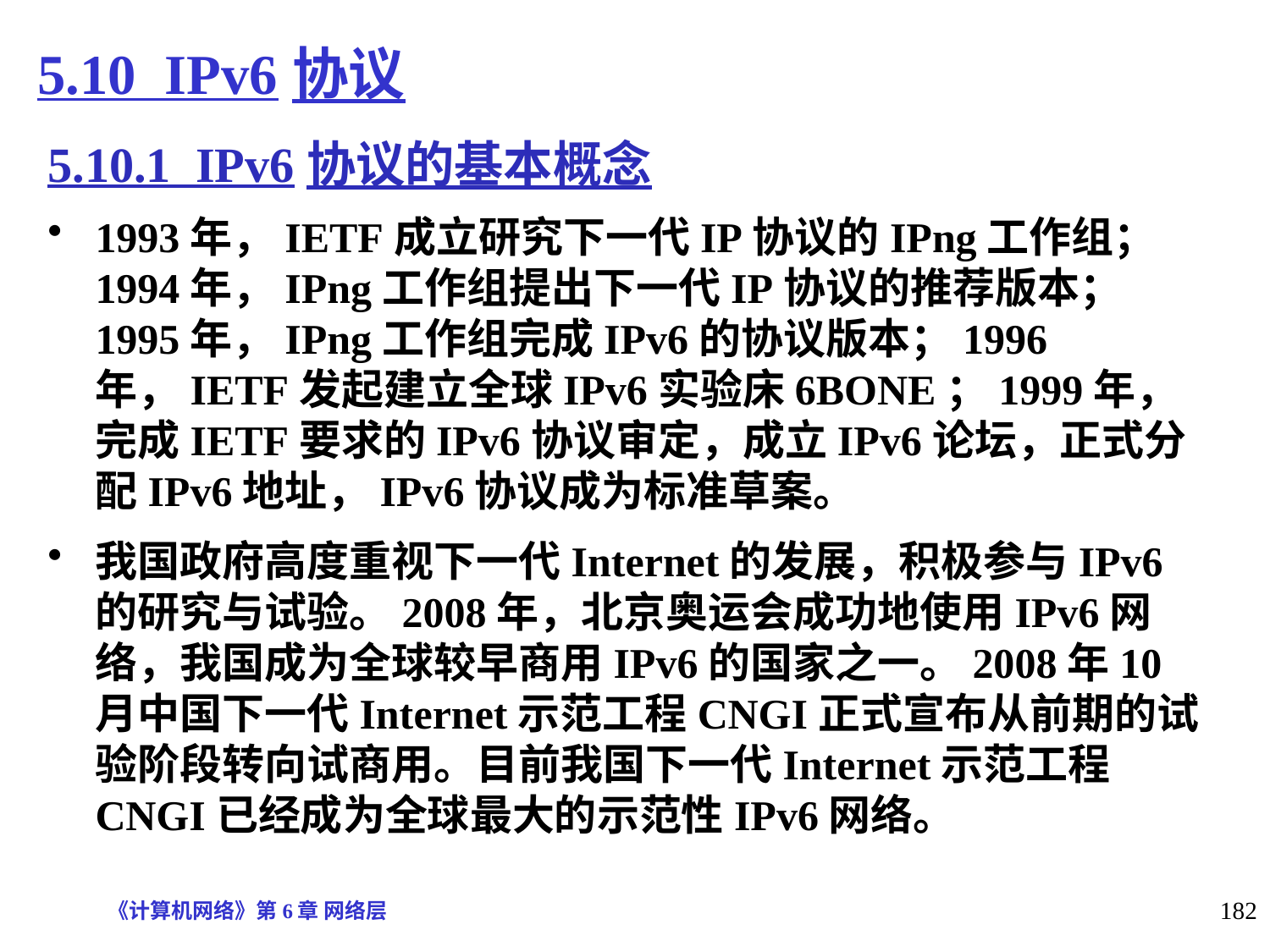

# 5.10  IPv6协议
5.10.1  IPv6协议的基本概念
1993年，IETF成立研究下一代IP协议的IPng工作组；1994年，IPng工作组提出下一代IP协议的推荐版本；1995年，IPng工作组完成IPv6的协议版本；1996年，IETF发起建立全球IPv6实验床6BONE；1999年，完成IETF要求的IPv6协议审定，成立IPv6论坛，正式分配IPv6地址，IPv6协议成为标准草案。
我国政府高度重视下一代Internet的发展，积极参与IPv6的研究与试验。2008年，北京奥运会成功地使用IPv6网络，我国成为全球较早商用IPv6的国家之一。2008年10月中国下一代Internet示范工程CNGI正式宣布从前期的试验阶段转向试商用。目前我国下一代Internet示范工程CNGI已经成为全球最大的示范性IPv6网络。

《计算机网络》第6章 网络层
182